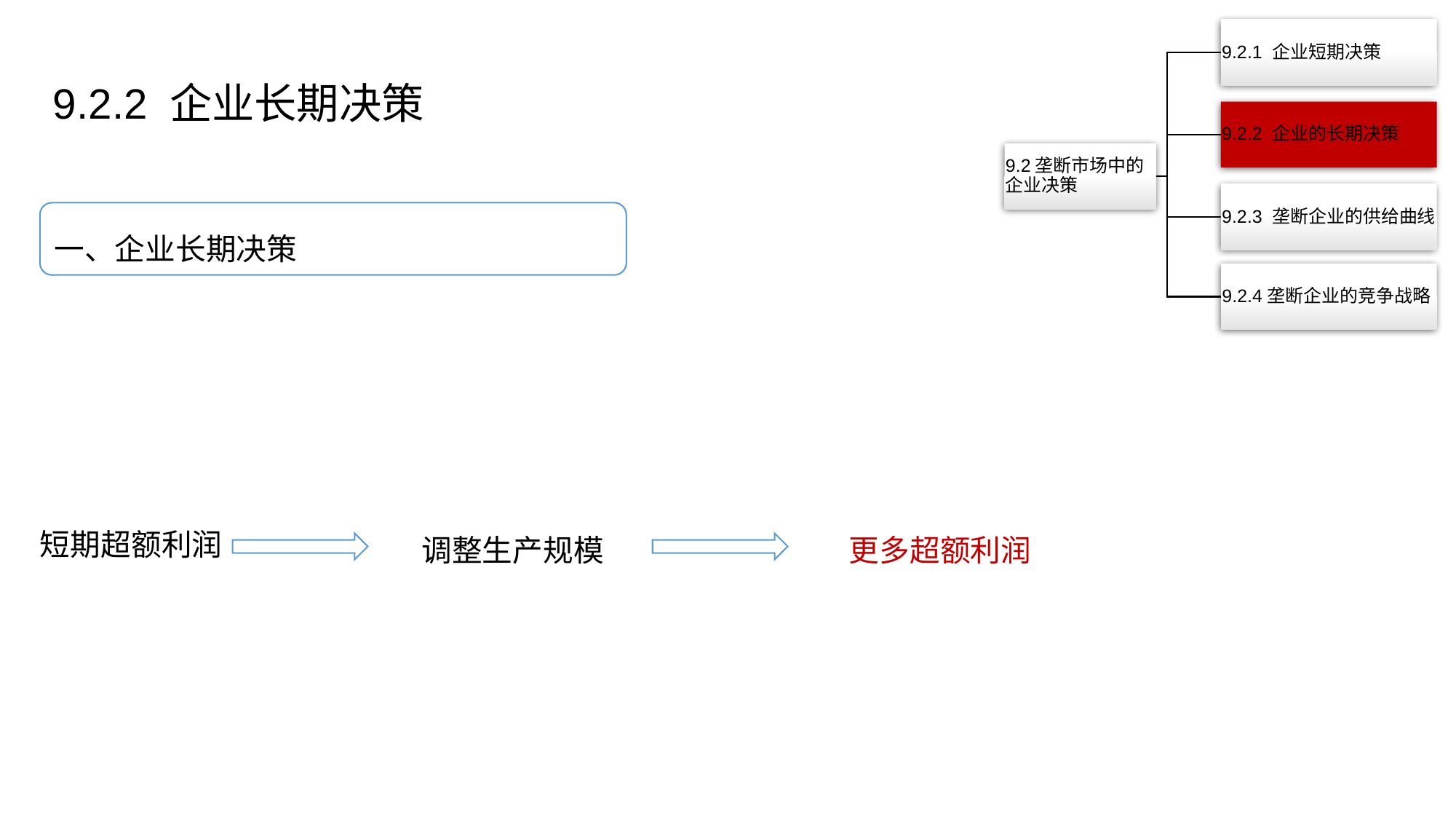

9.2垄断市场中的企业决策
9.2.1 企业短期决策
9.2.2 企业的长期决策
9.2.3 垄断企业的供给曲线
9.2.4垄断企业的竞争战略
9.2.2 企业长期决策
一、企业长期决策
短期超额利润
调整生产规模
更多超额利润